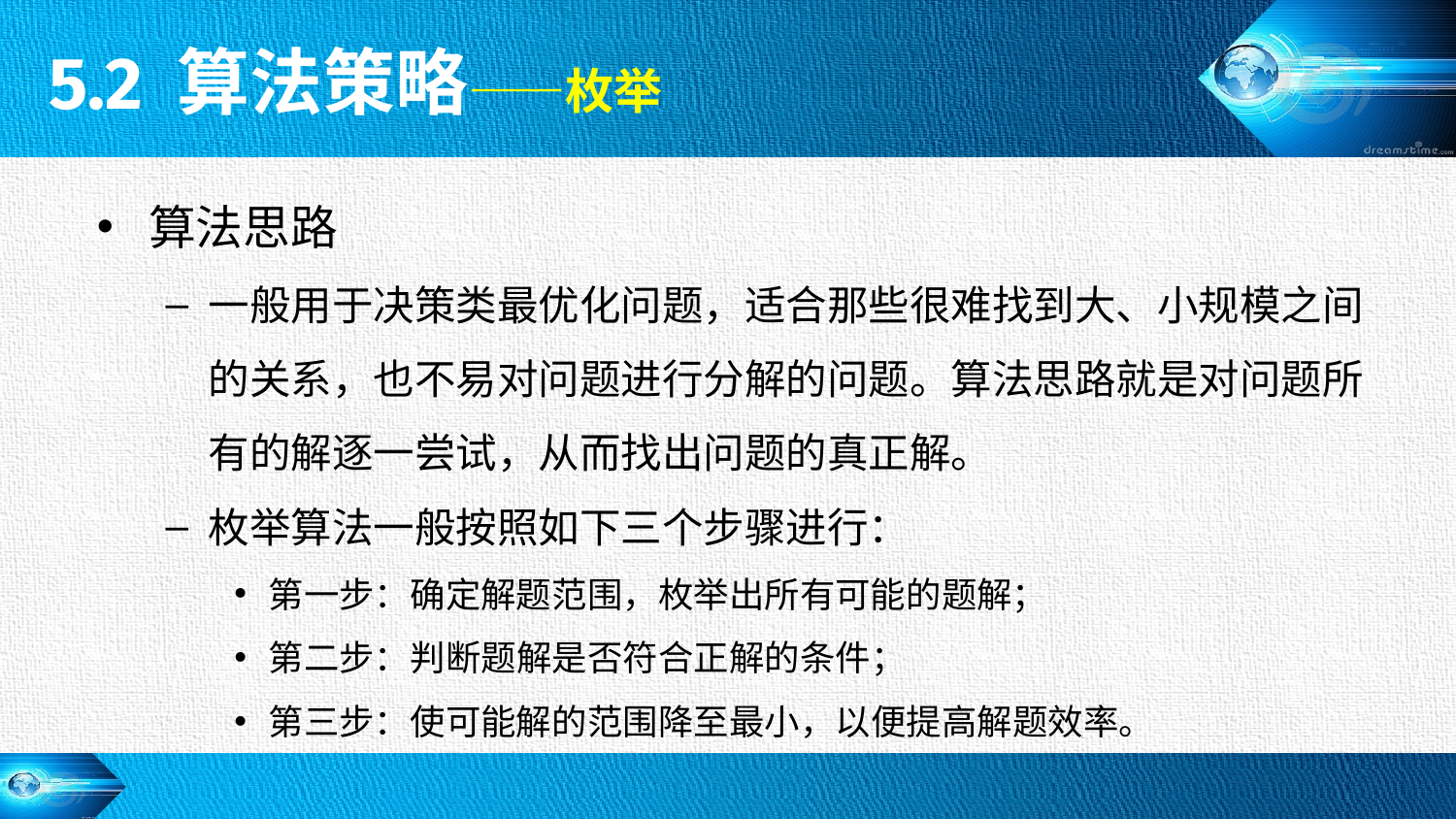

5.2 算法策略——枚举
算法思路
一般用于决策类最优化问题，适合那些很难找到大、小规模之间的关系，也不易对问题进行分解的问题。算法思路就是对问题所有的解逐一尝试，从而找出问题的真正解。
枚举算法一般按照如下三个步骤进行：
第一步：确定解题范围，枚举出所有可能的题解；
第二步：判断题解是否符合正解的条件；
第三步：使可能解的范围降至最小，以便提高解题效率。